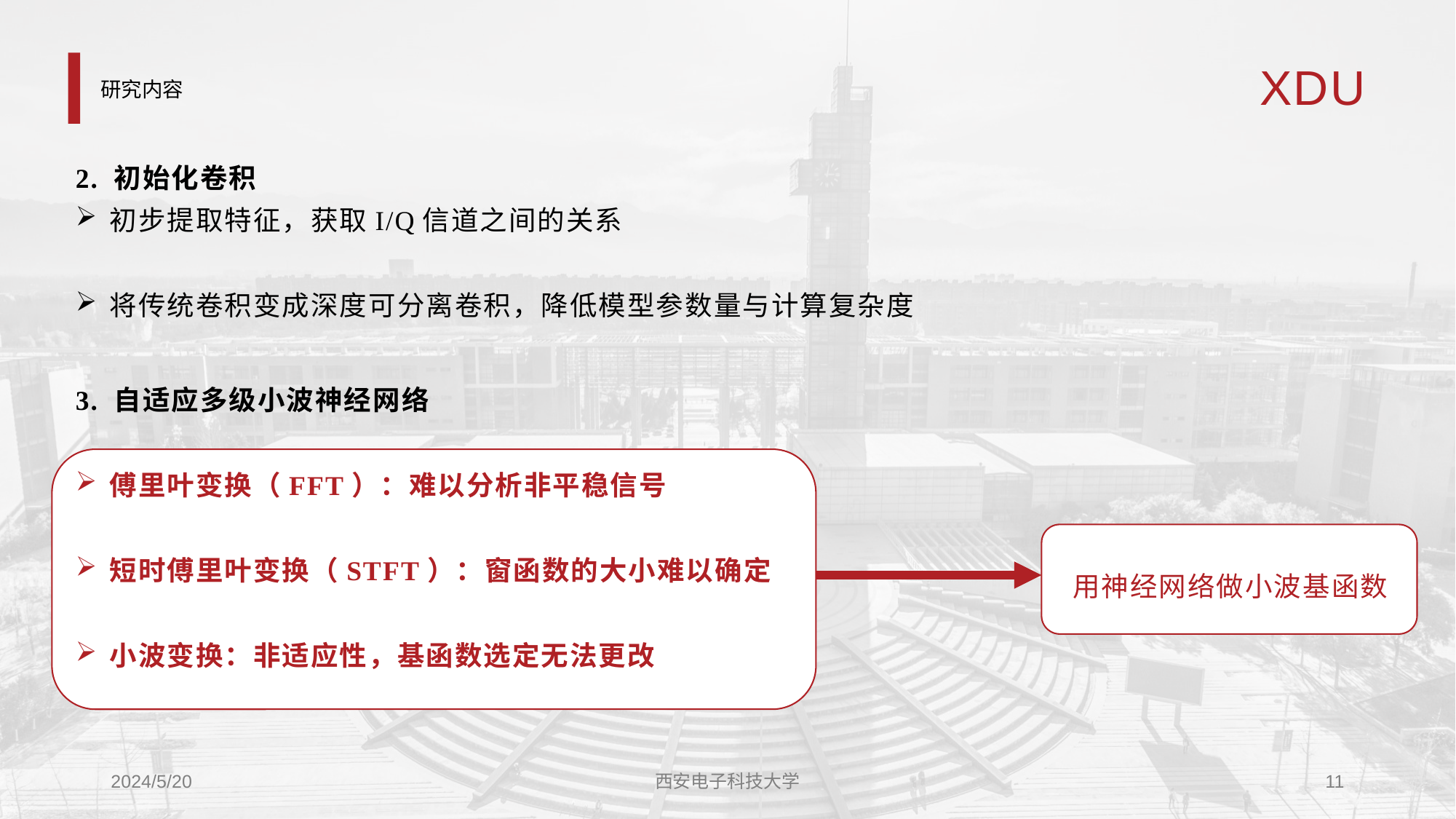

# 研究内容
2. 初始化卷积
初步提取特征，获取I/Q信道之间的关系

将传统卷积变成深度可分离卷积，降低模型参数量与计算复杂度
3. 自适应多级小波神经网络

傅里叶变换（FFT）：难以分析非平稳信号

短时傅里叶变换（STFT）：窗函数的大小难以确定

小波变换：非适应性，基函数选定无法更改

用神经网络做小波基函数
2024/5/20
西安电子科技大学
11